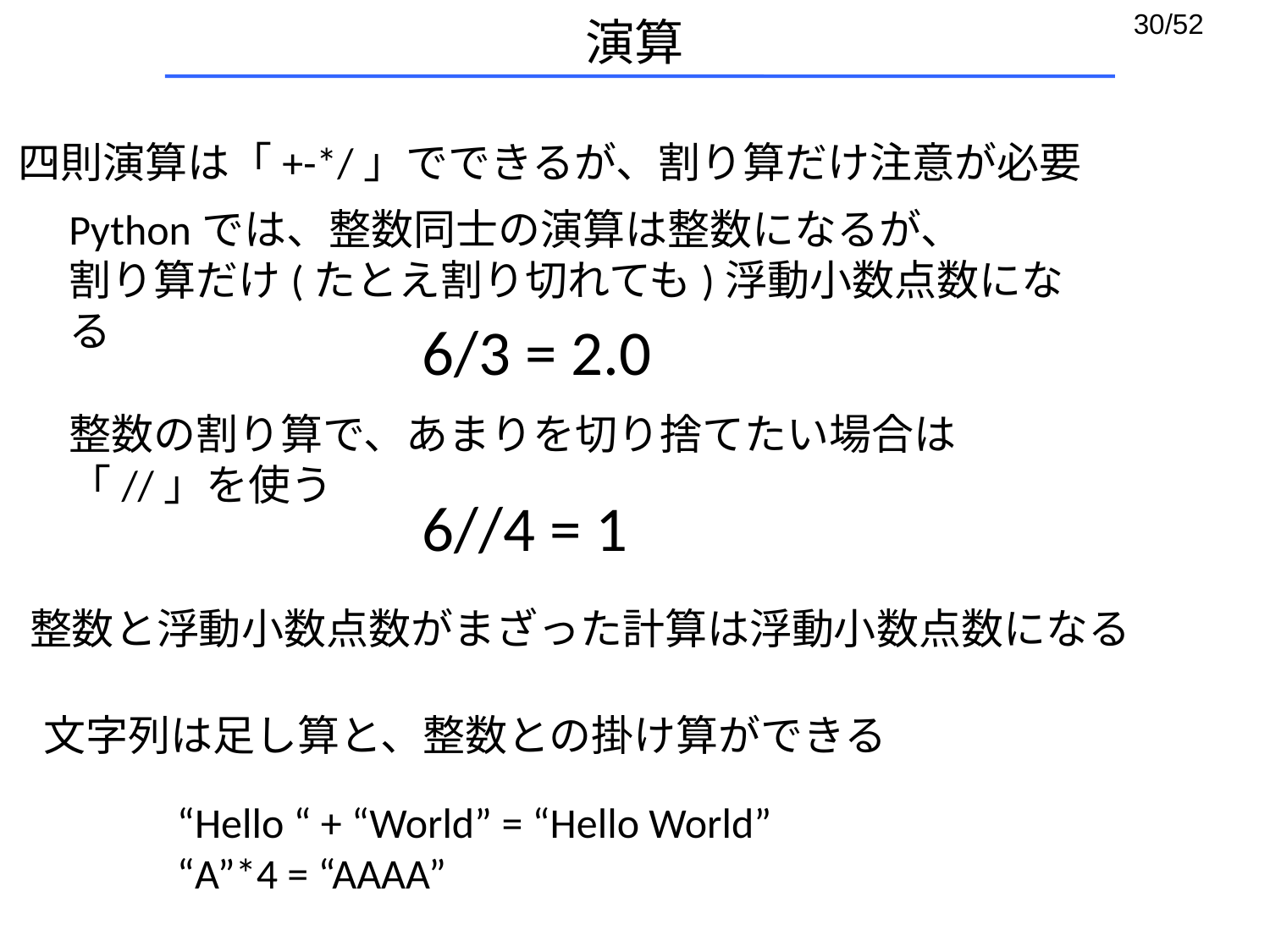

# 演算
四則演算は「+-*/」でできるが、割り算だけ注意が必要
Pythonでは、整数同士の演算は整数になるが、
割り算だけ(たとえ割り切れても)浮動小数点数になる
6/3 = 2.0
整数の割り算で、あまりを切り捨てたい場合は「//」を使う
6//4 = 1
整数と浮動小数点数がまざった計算は浮動小数点数になる
文字列は足し算と、整数との掛け算ができる
“Hello “ + “World” = “Hello World”
“A”*4 = “AAAA”